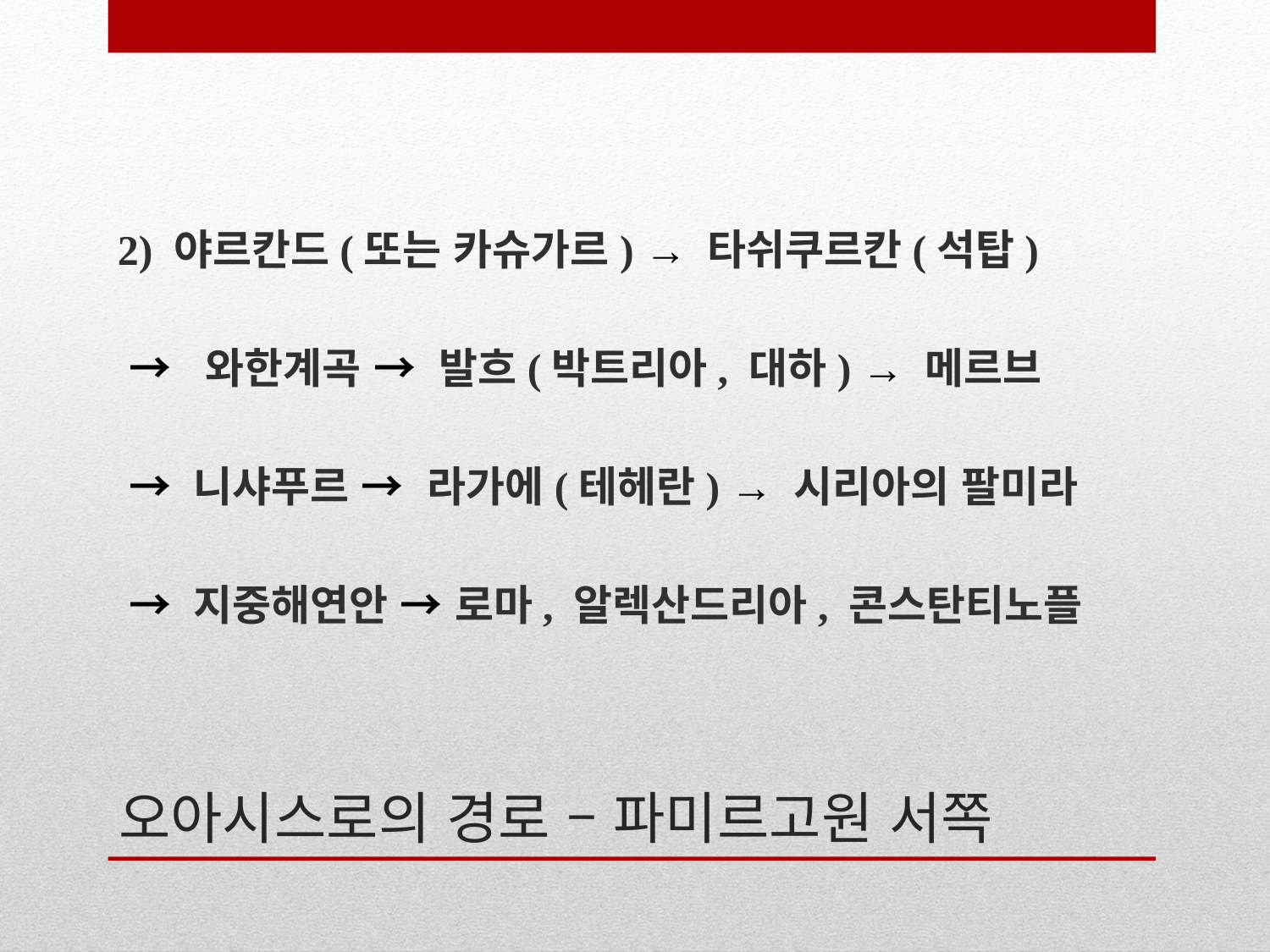

2) 야르칸드(또는 카슈가르) → 타쉬쿠르칸(석탑)

 →  와한계곡 →  발흐(박트리아, 대하) → 메르브

 → 니샤푸르 →  라가에(테헤란) → 시리아의 팔미라

 → 지중해연안 → 로마, 알렉산드리아, 콘스탄티노플

# 오아시스로의 경로 – 파미르고원 서쪽